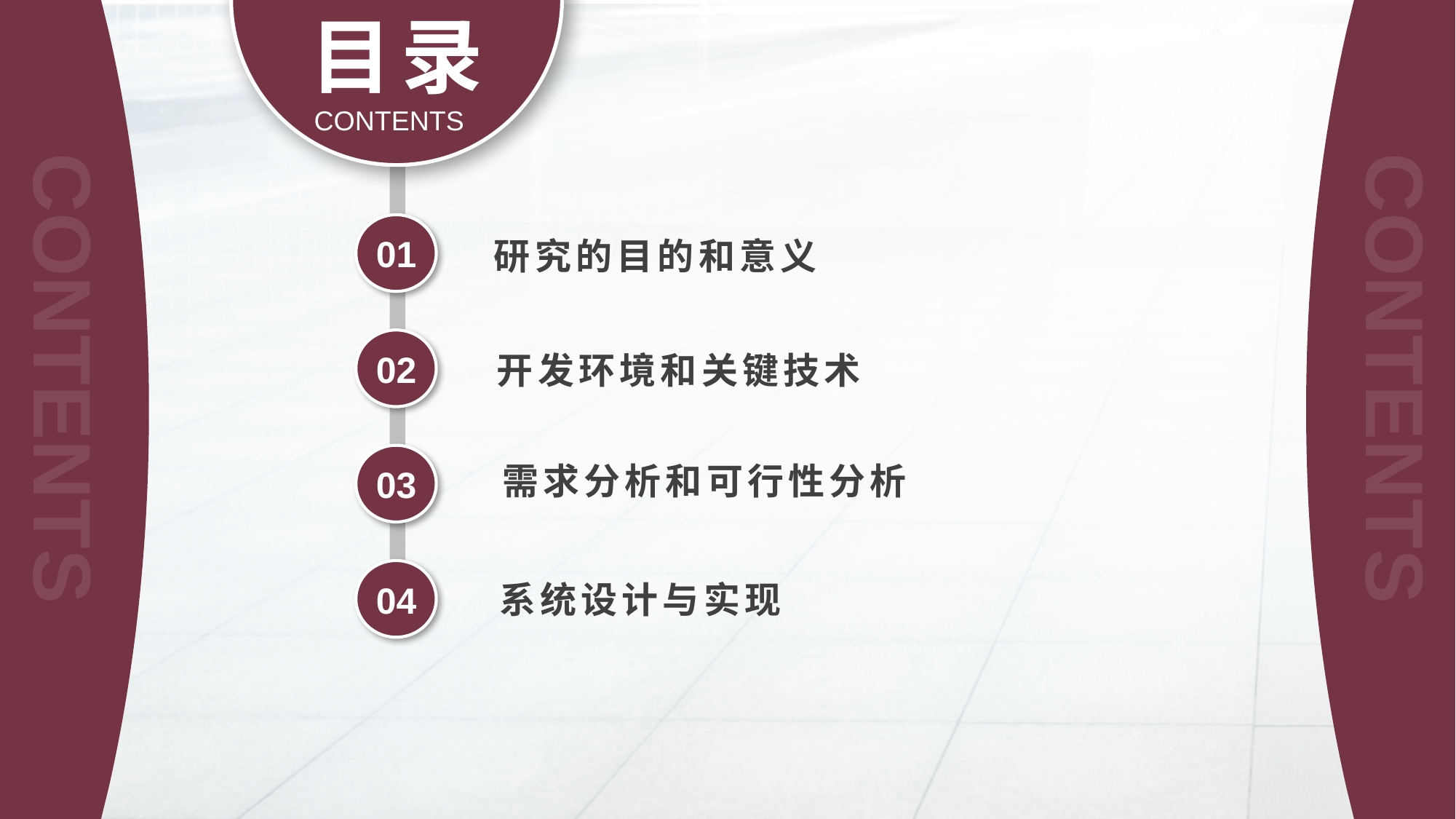

CONTENTS
目录

CONTENTS

CONTENTS

01
研究的目的和意义

02
开发环境和关键技术

03
需求分析和可行性分析

04
系统设计与实现